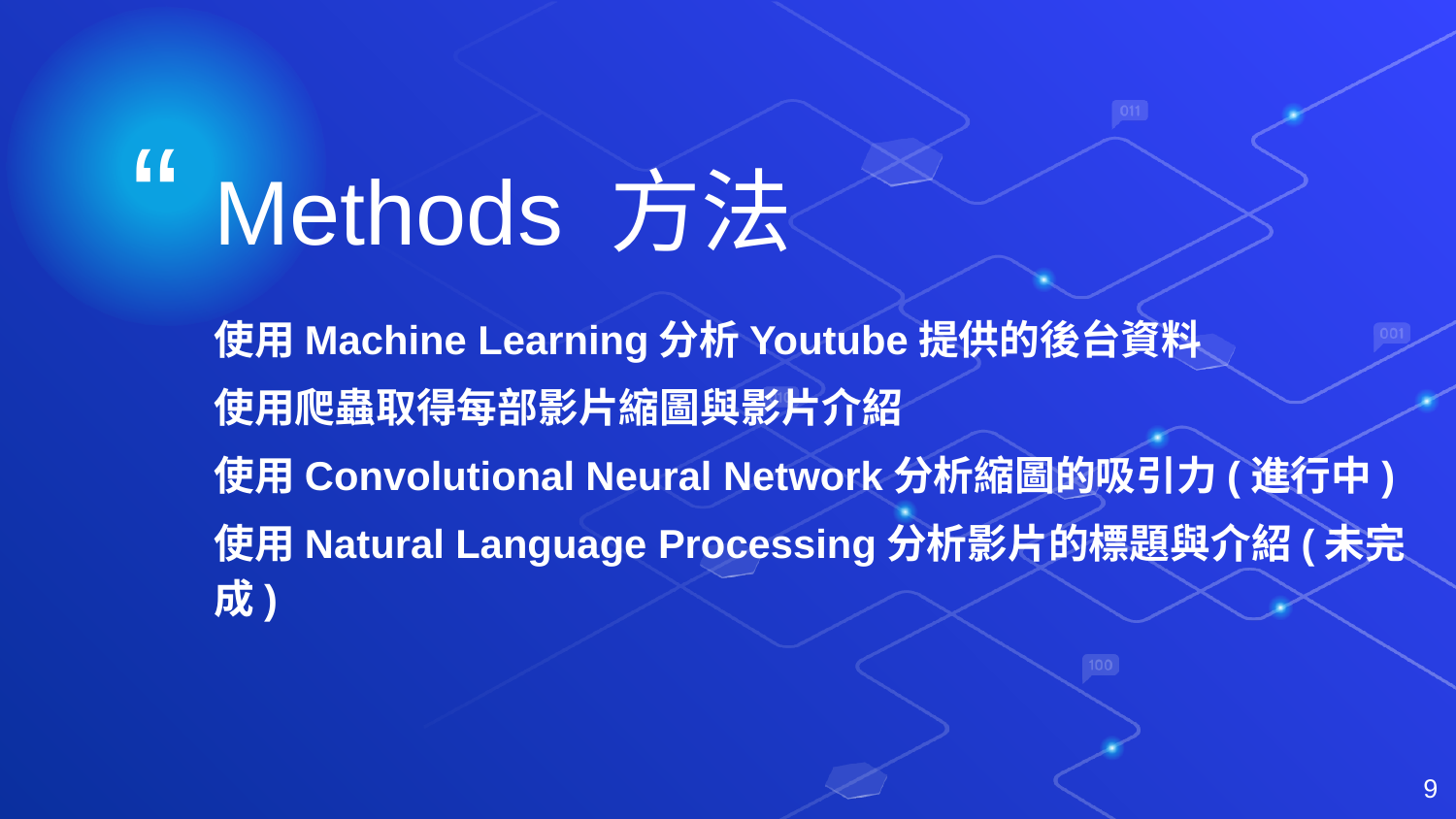

Methods 方法

使用Machine Learning分析Youtube提供的後台資料
使用爬蟲取得每部影片縮圖與影片介紹
使用Convolutional Neural Network分析縮圖的吸引力(進行中)
使用Natural Language Processing分析影片的標題與介紹(未完成)

9